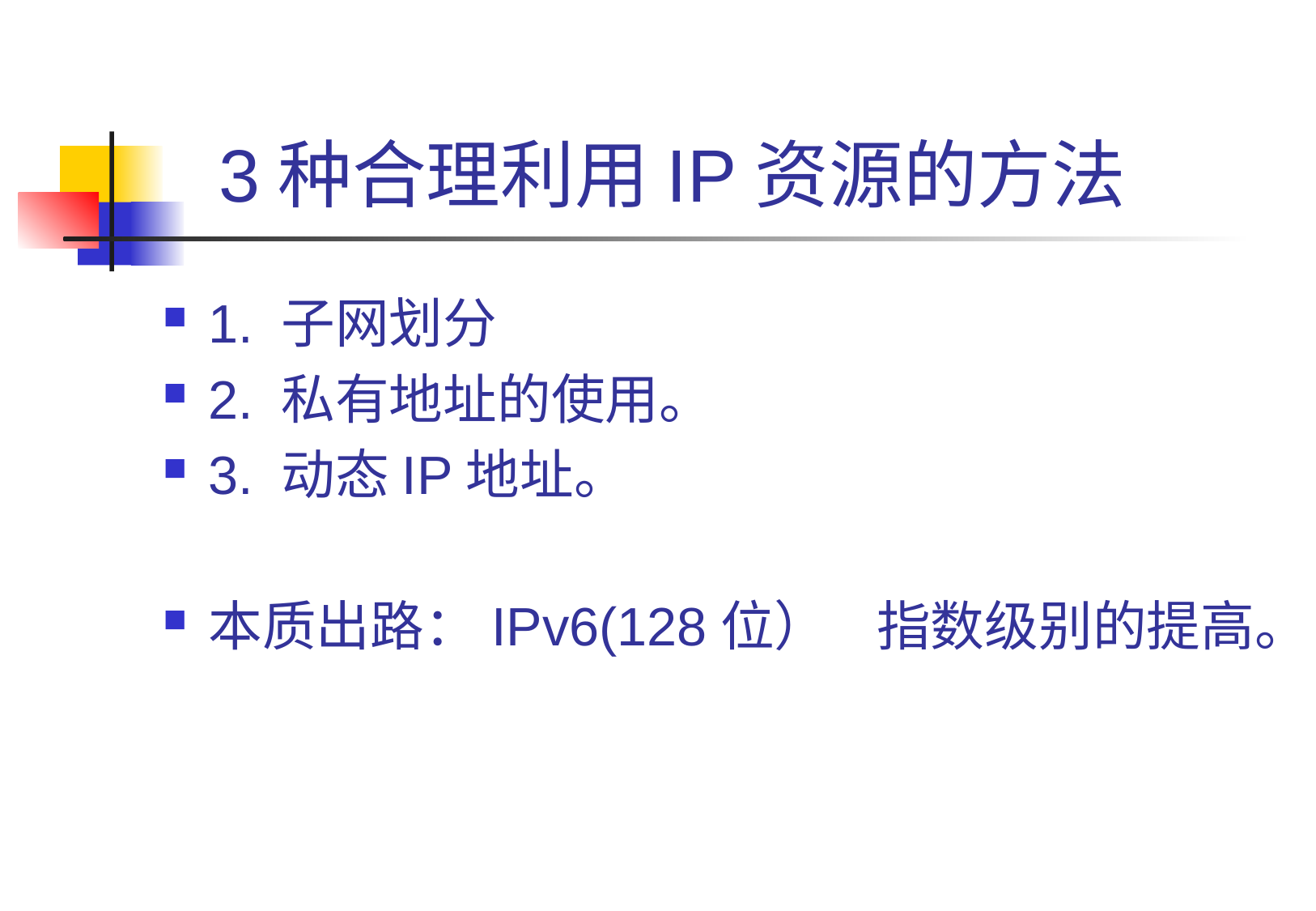

# 3种合理利用IP资源的方法
1. 子网划分
2. 私有地址的使用。
3. 动态IP地址。

本质出路：IPv6(128位）    指数级别的提高。